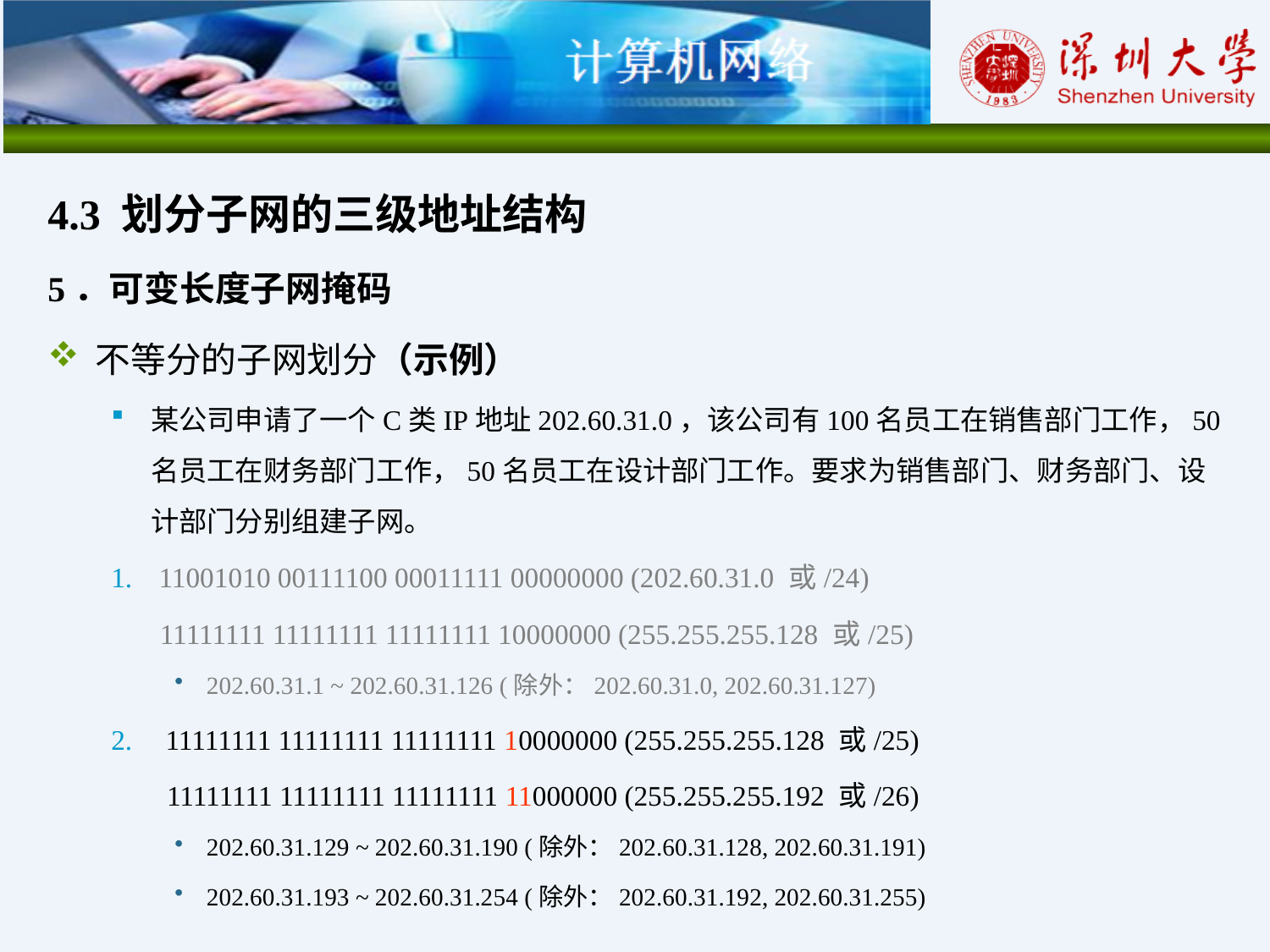

4.3 划分子网的三级地址结构
5．可变长度子网掩码
不等分的子网划分（示例）
某公司申请了一个C类IP地址202.60.31.0，该公司有100名员工在销售部门工作，50名员工在财务部门工作，50名员工在设计部门工作。要求为销售部门、财务部门、设计部门分别组建子网。
11001010 00111100 00011111 00000000 (202.60.31.0 或/24)
       11111111 11111111 11111111 10000000 (255.255.255.128 或/25)
202.60.31.1 ~ 202.60.31.126 (除外：202.60.31.0, 202.60.31.127)
 11111111 11111111 11111111 10000000 (255.255.255.128 或/25)
        11111111 11111111 11111111 11000000 (255.255.255.192 或/26)
202.60.31.129 ~ 202.60.31.190 (除外：202.60.31.128, 202.60.31.191)
202.60.31.193 ~ 202.60.31.254 (除外：202.60.31.192, 202.60.31.255)